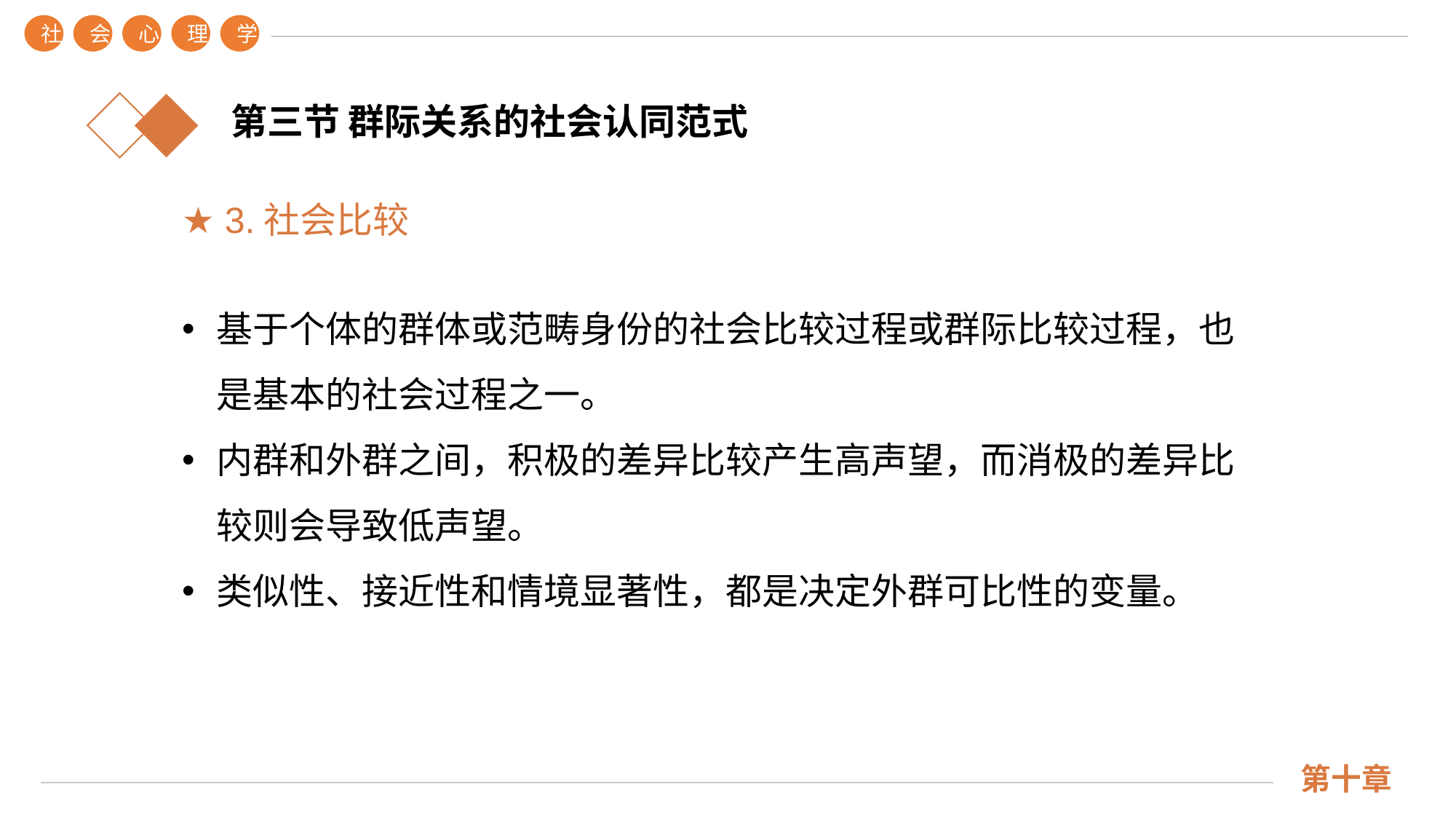

社
会
心
理
学

第三节 群际关系的社会认同范式

★ 3.社会比较

基于个体的群体或范畴身份的社会比较过程或群际比较过程，也是基本的社会过程之一。
内群和外群之间，积极的差异比较产生高声望，而消极的差异比较则会导致低声望。
类似性、接近性和情境显著性，都是决定外群可比性的变量。
第十章